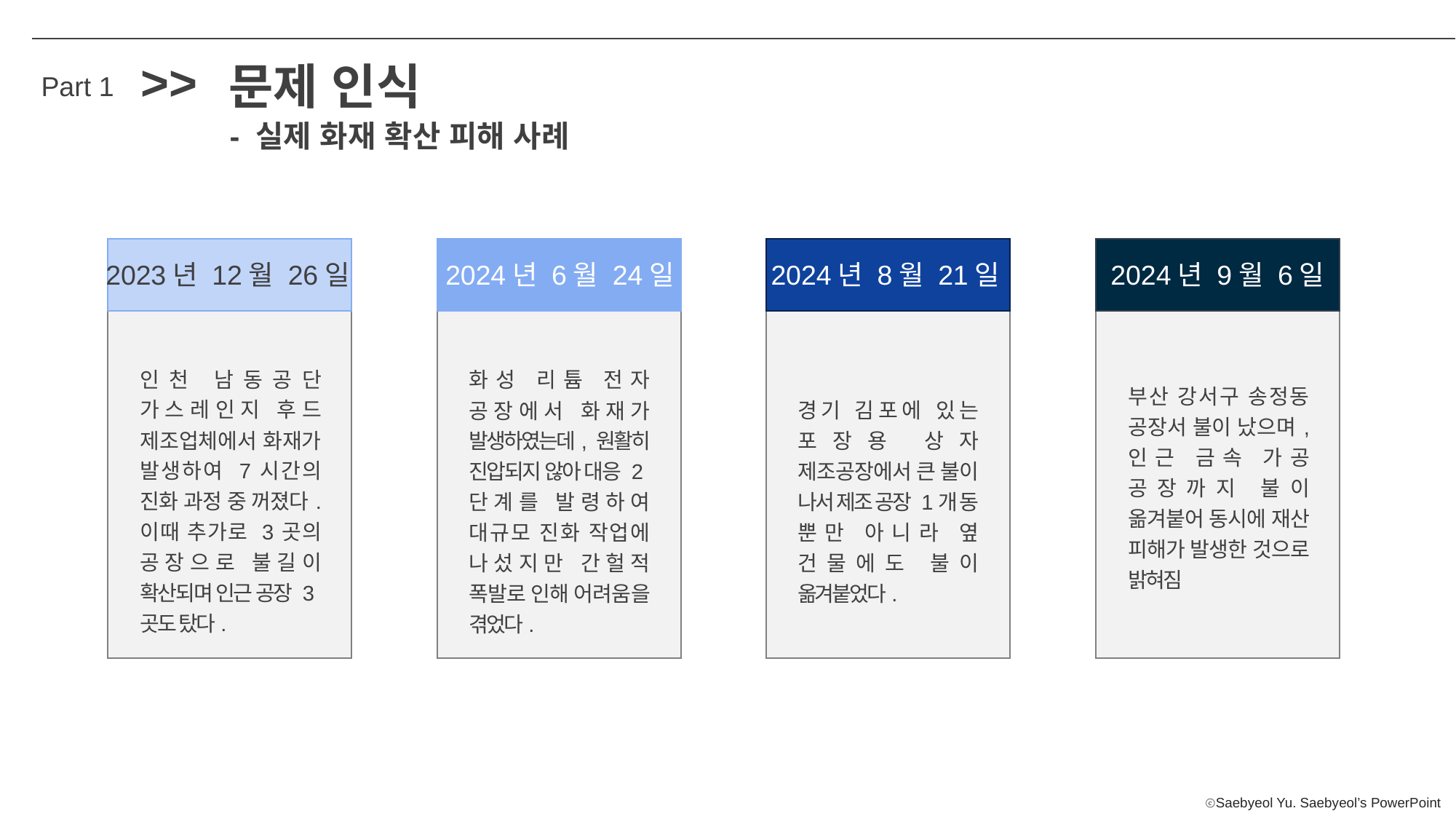

>>
문제 인식
Part 1
- 실제 화재 확산 피해 사례

2023년 12월 26일
2024년 6월 24일
2024년 8월 21일
2024년 9월 6일
인천 남동공단 가스레인지 후드 제조업체에서 화재가 발생하여 7시간의 진화 과정 중 꺼졌다. 이때 추가로 3곳의 공장으로 불길이 확산되며 인근 공장 3곳도 탔다.
화성 리튬 전자 공장에서 화재가 발생하였는데, 원활히 진압되지 않아 대응 2단계를 발령하여 대규모 진화 작업에 나섰지만 간헐적 폭발로 인해 어려움을 겪었다.
부산 강서구 송정동 공장서 불이 났으며, 인근 금속 가공 공장까지 불이 옮겨붙어 동시에 재산 피해가 발생한 것으로 밝혀짐
경기 김포에 있는 포장용 상자 제조공장에서 큰 불이 나서 제조 공장 1개 동 뿐만 아니라 옆 건물에도 불이 옮겨붙었다.